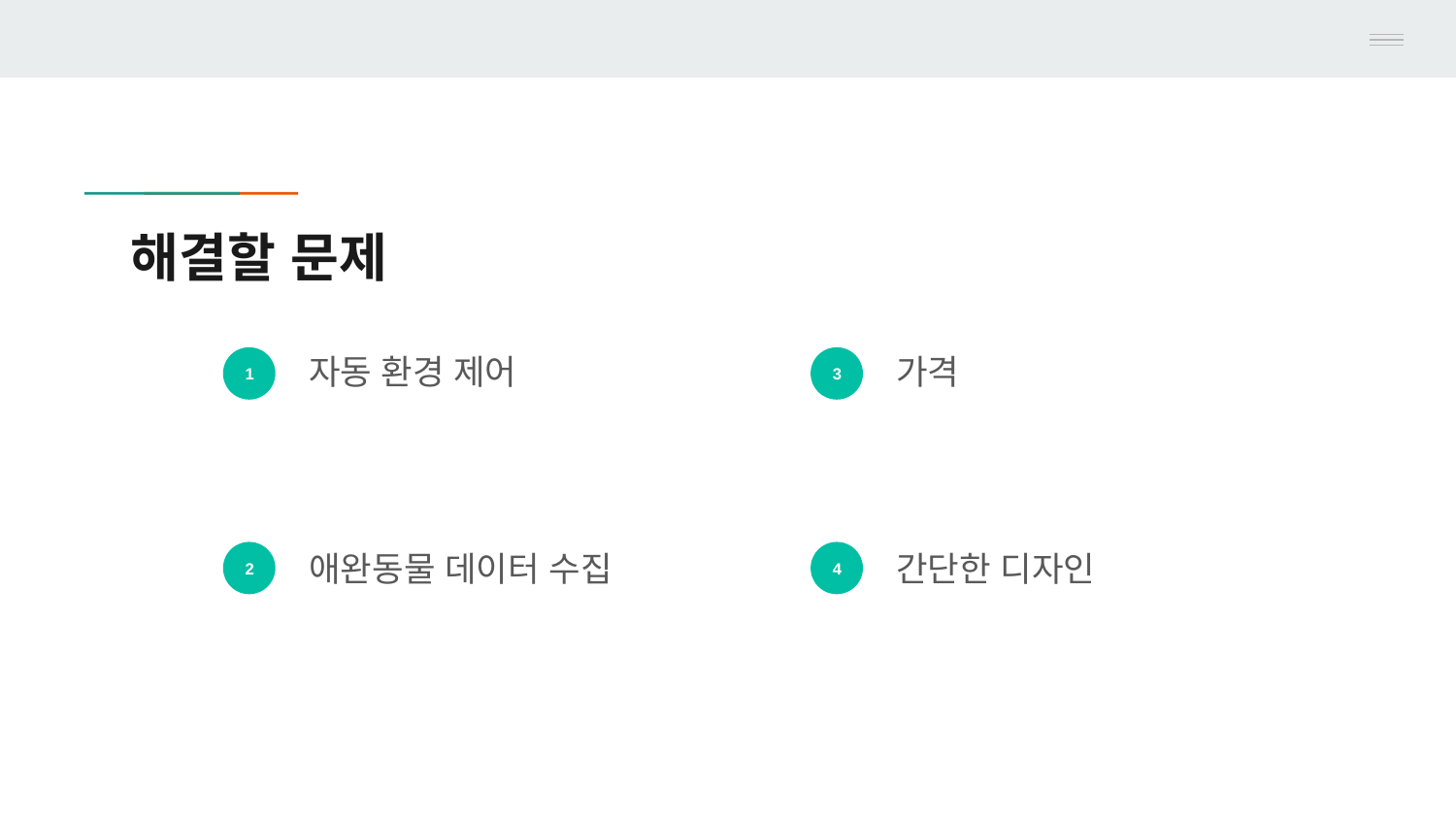

# 해결할 문제
자동 환경 제어
가격

1
3
애완동물 데이터 수집

간단한 디자인
2
4